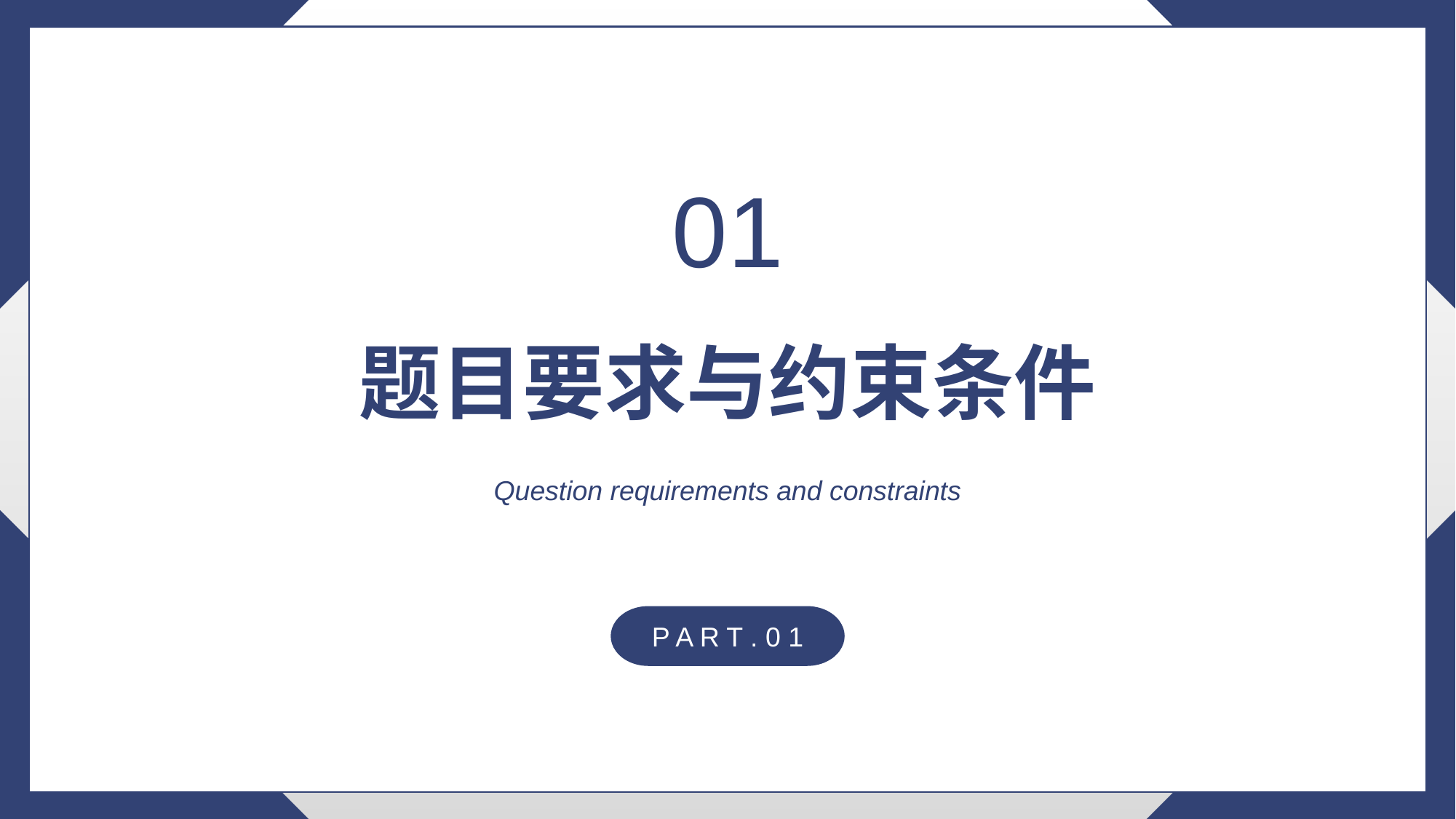

01
题目要求与约束条件
Question requirements and constraints

P A R T . 0 1